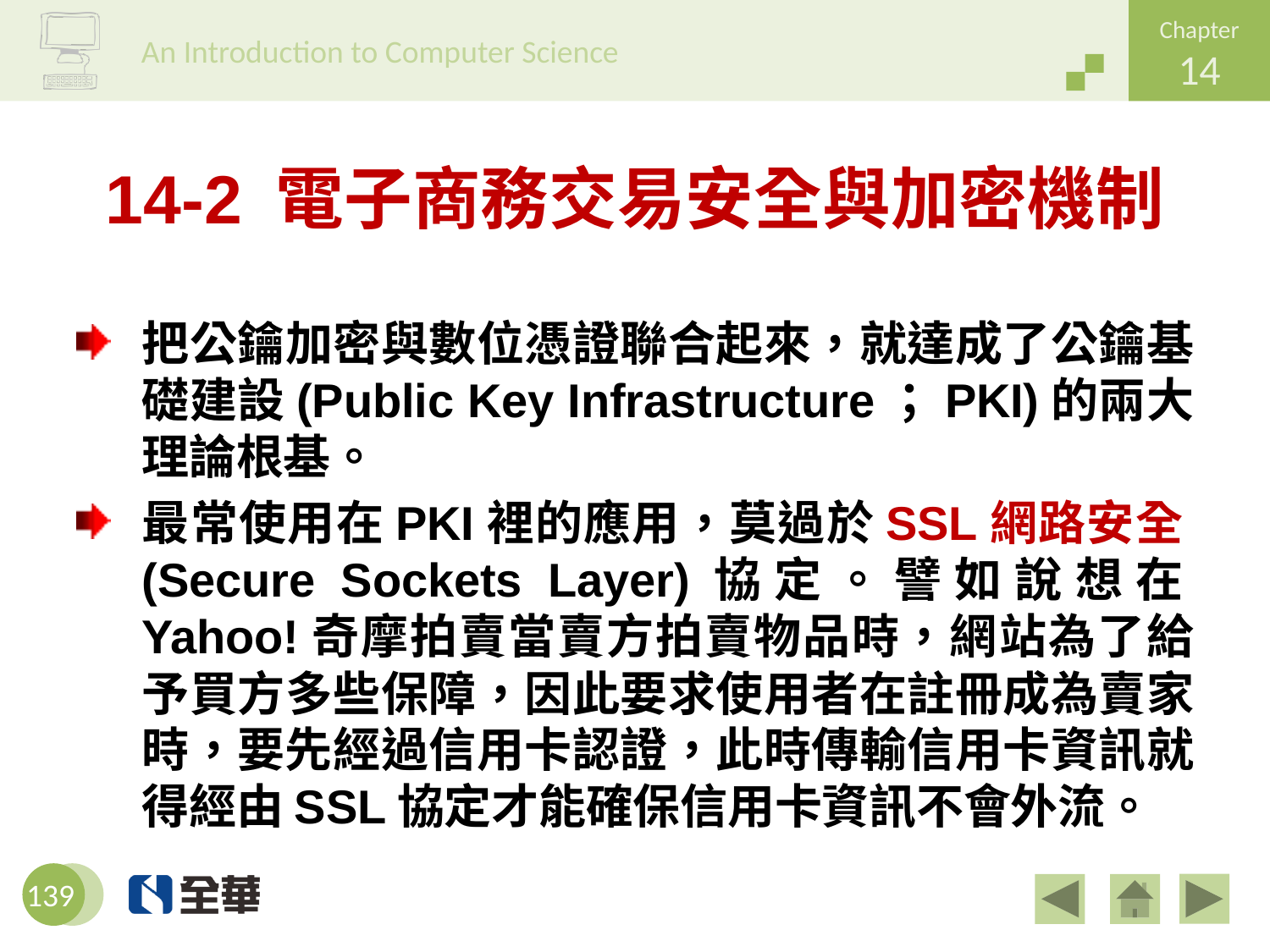

# 14-2 電子商務交易安全與加密機制
把公鑰加密與數位憑證聯合起來，就達成了公鑰基礎建設(Public Key Infrastructure；PKI)的兩大理論根基。
最常使用在PKI裡的應用，莫過於SSL網路安全(Secure Sockets Layer)協定。譬如說想在Yahoo!奇摩拍賣當賣方拍賣物品時，網站為了給予買方多些保障，因此要求使用者在註冊成為賣家時，要先經過信用卡認證，此時傳輸信用卡資訊就得經由SSL協定才能確保信用卡資訊不會外流。